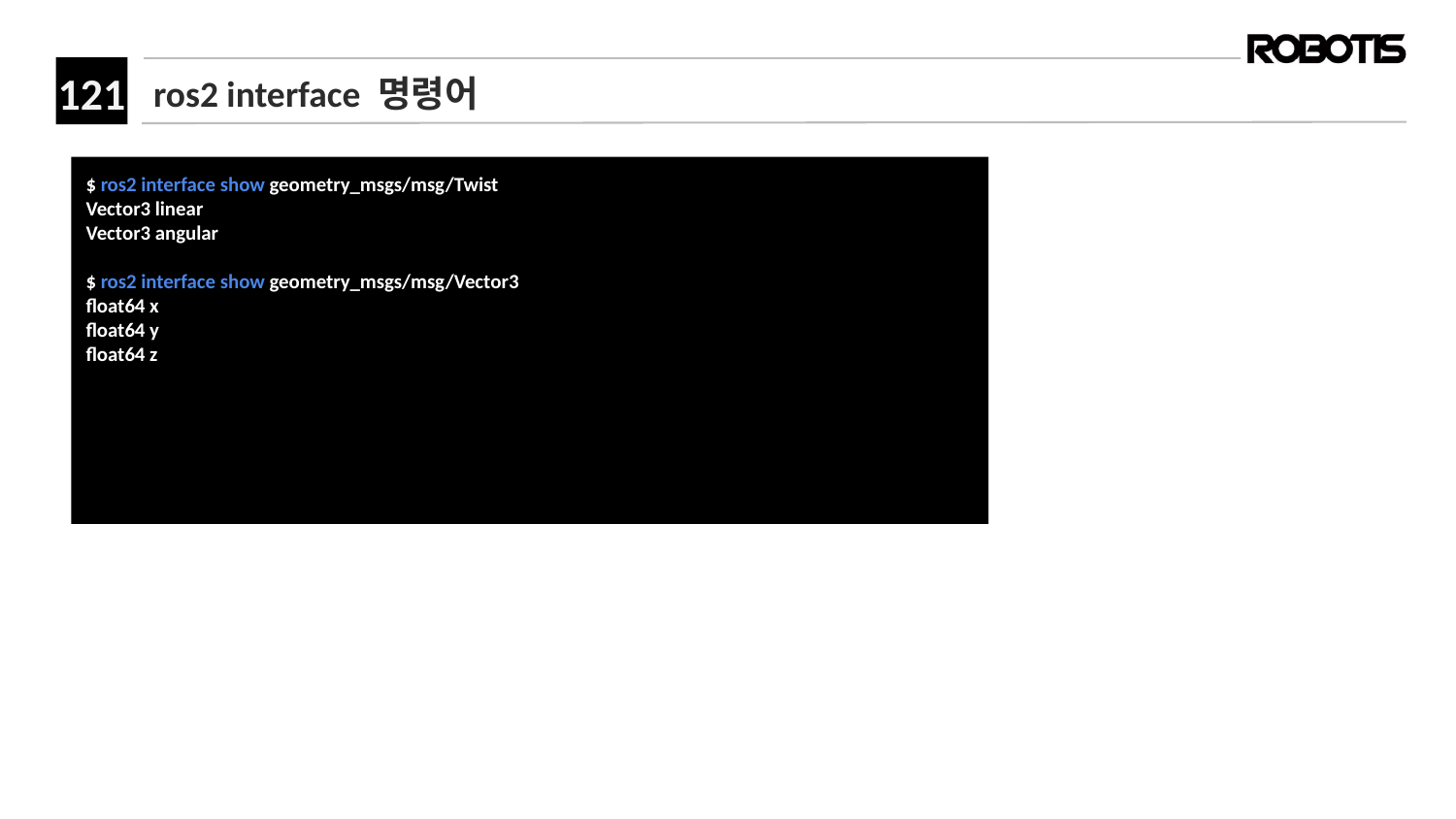

# ros2 interface 명령어
﻿$ ros2 interface show geometry_msgs/msg/Twist
Vector3 linear
Vector3 angular

﻿$ ros2 interface show geometry_msgs/msg/Vector3
float64 x
float64 y
float64 z